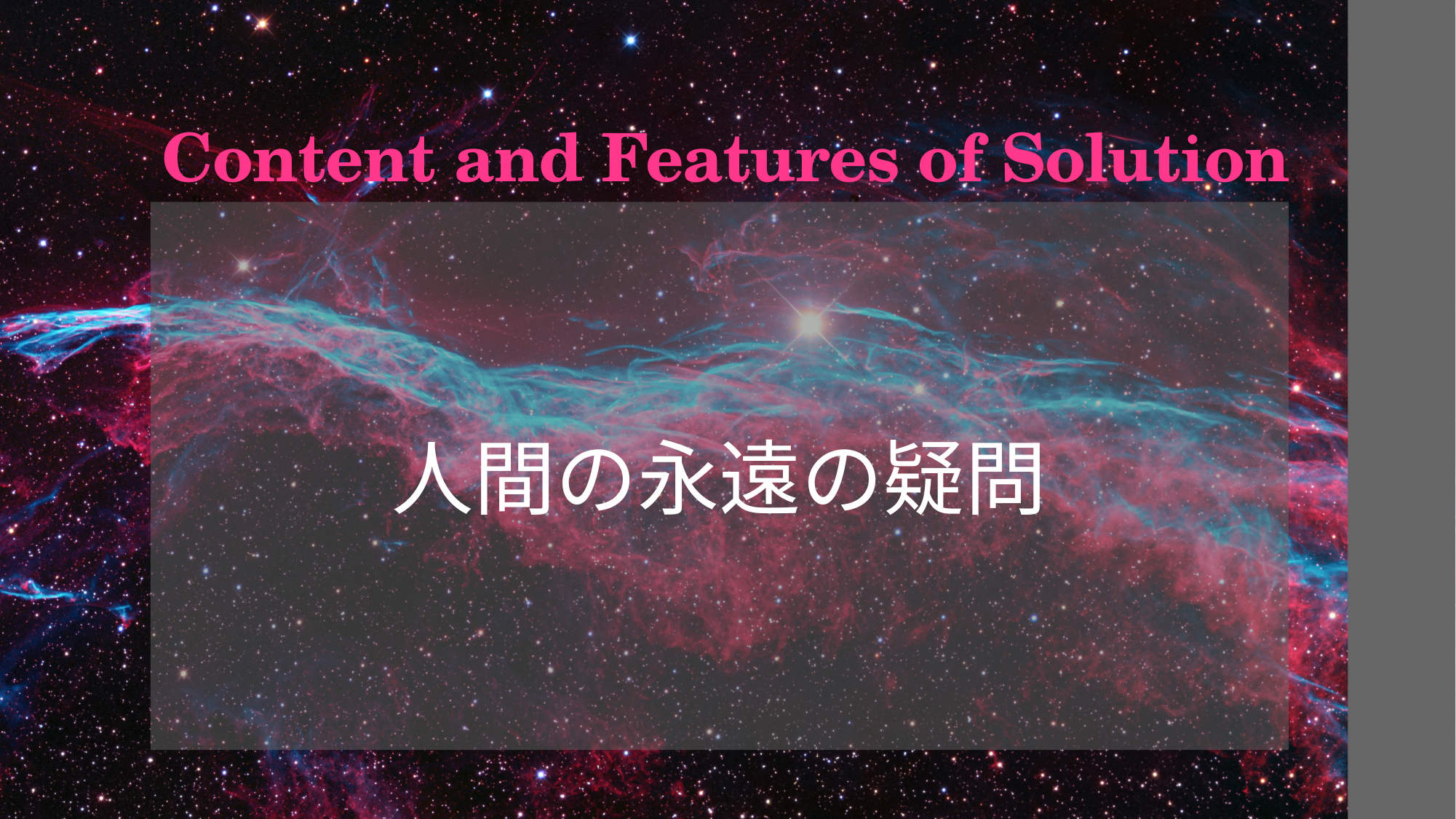

# Content and Features of Solution
人間の永遠の疑問